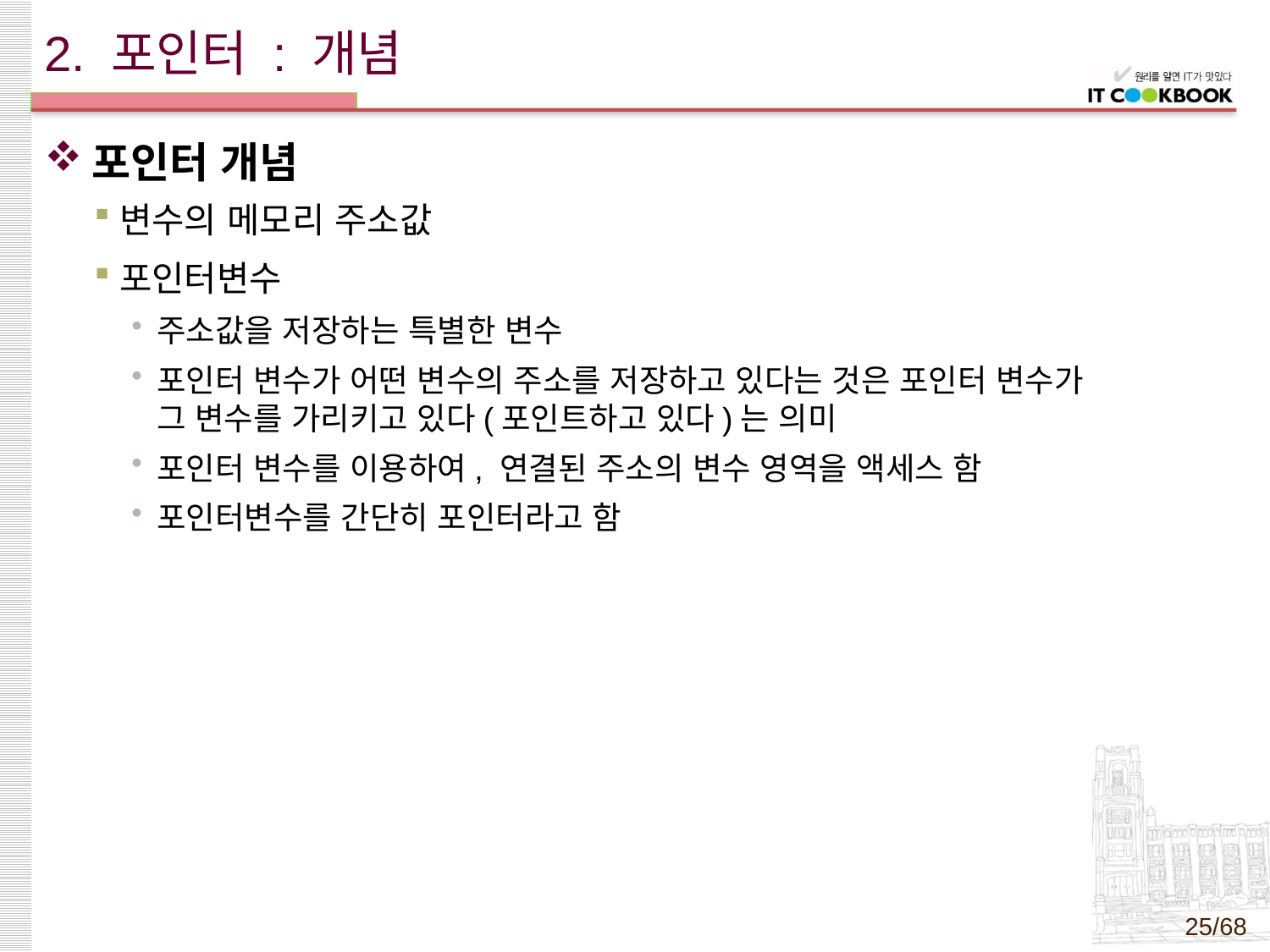

# 2. 포인터 : 개념
포인터 개념
변수의 메모리 주소값
포인터변수
주소값을 저장하는 특별한 변수
포인터 변수가 어떤 변수의 주소를 저장하고 있다는 것은 포인터 변수가
그 변수를 가리키고 있다(포인트하고 있다)는 의미
포인터 변수를 이용하여, 연결된 주소의 변수 영역을 액세스 함
포인터변수를 간단히 포인터라고 함